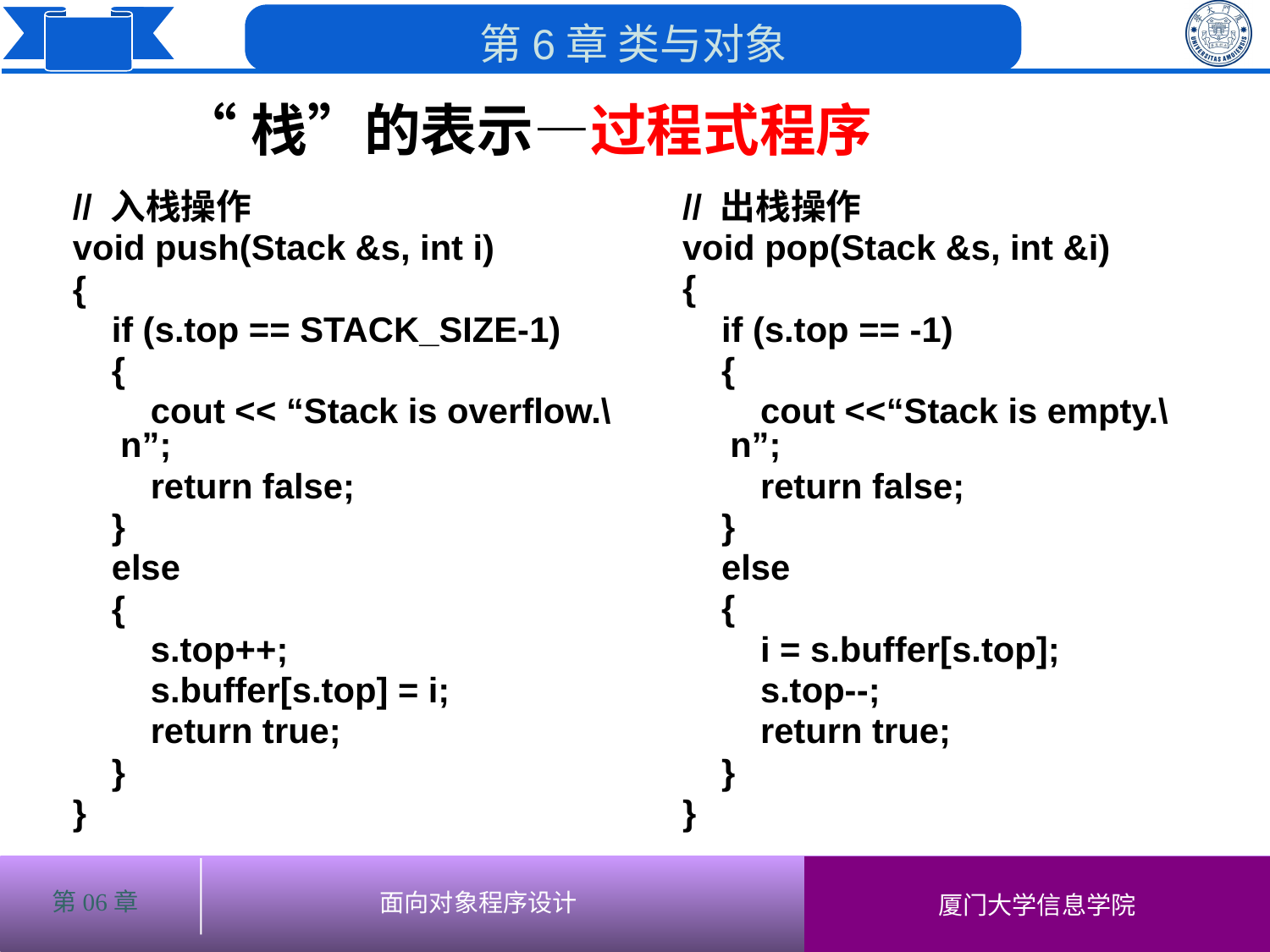

“栈”的表示—过程式程序
# // 入栈操作
void push(Stack &s, int i)
{
    if (s.top == STACK_SIZE-1)
    {
        cout << “Stack is overflow.\n”;
        return false;
    }
    else
    {
        s.top++;
        s.buffer[s.top] = i;
        return true;
    }
}
// 出栈操作
void pop(Stack &s, int &i)
{
    if (s.top == -1)
    {
        cout <<“Stack is empty.\n”;
        return false;
    }
    else
    {
        i = s.buffer[s.top];
        s.top--;
        return true;
    }
}
10